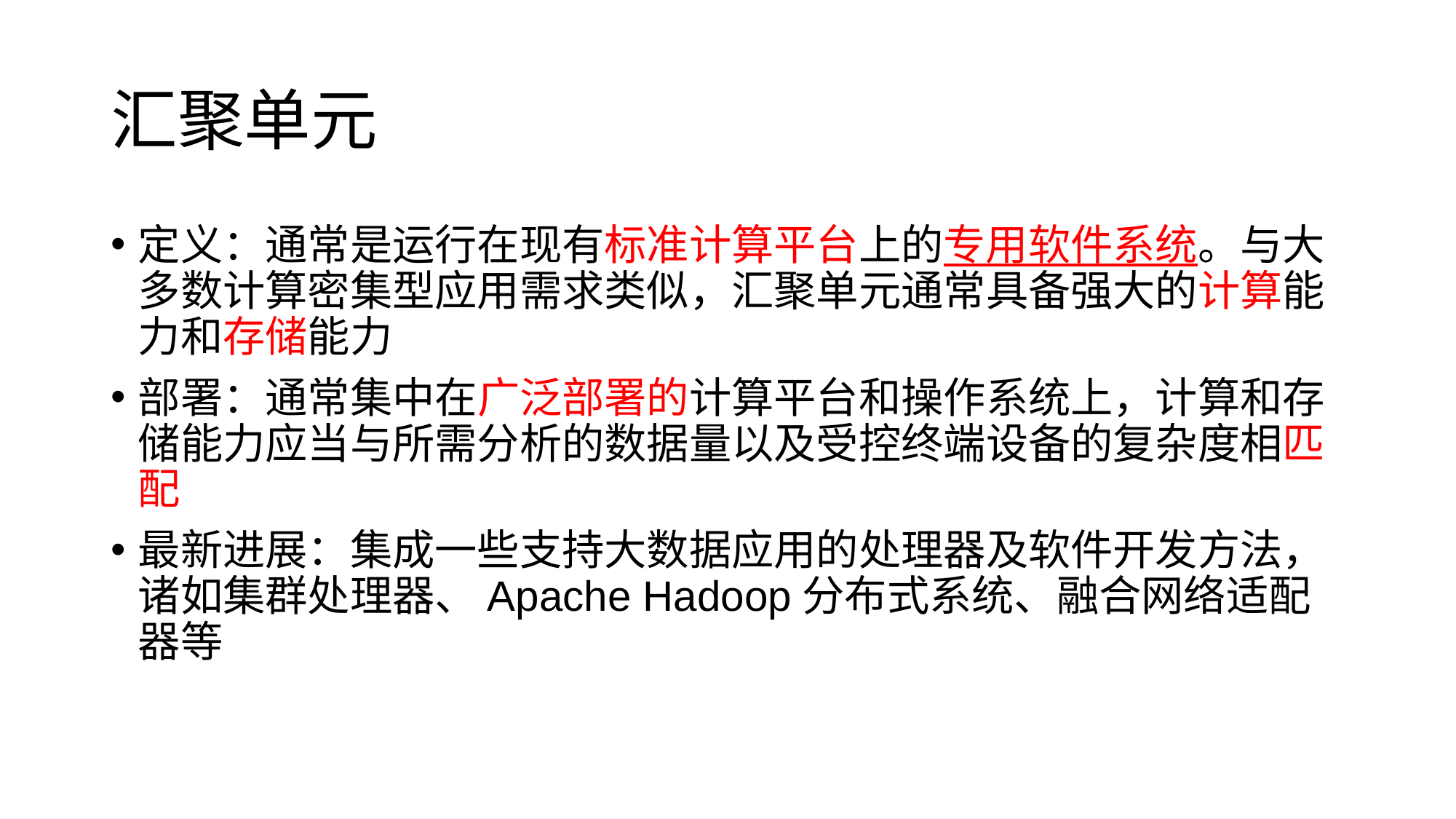

# 汇聚单元
定义：通常是运行在现有标准计算平台上的专用软件系统。与大多数计算密集型应用需求类似，汇聚单元通常具备强大的计算能力和存储能力
部署：通常集中在广泛部署的计算平台和操作系统上，计算和存储能力应当与所需分析的数据量以及受控终端设备的复杂度相匹配
最新进展：集成一些支持大数据应用的处理器及软件开发方法，诸如集群处理器、Apache Hadoop分布式系统、融合网络适配器等